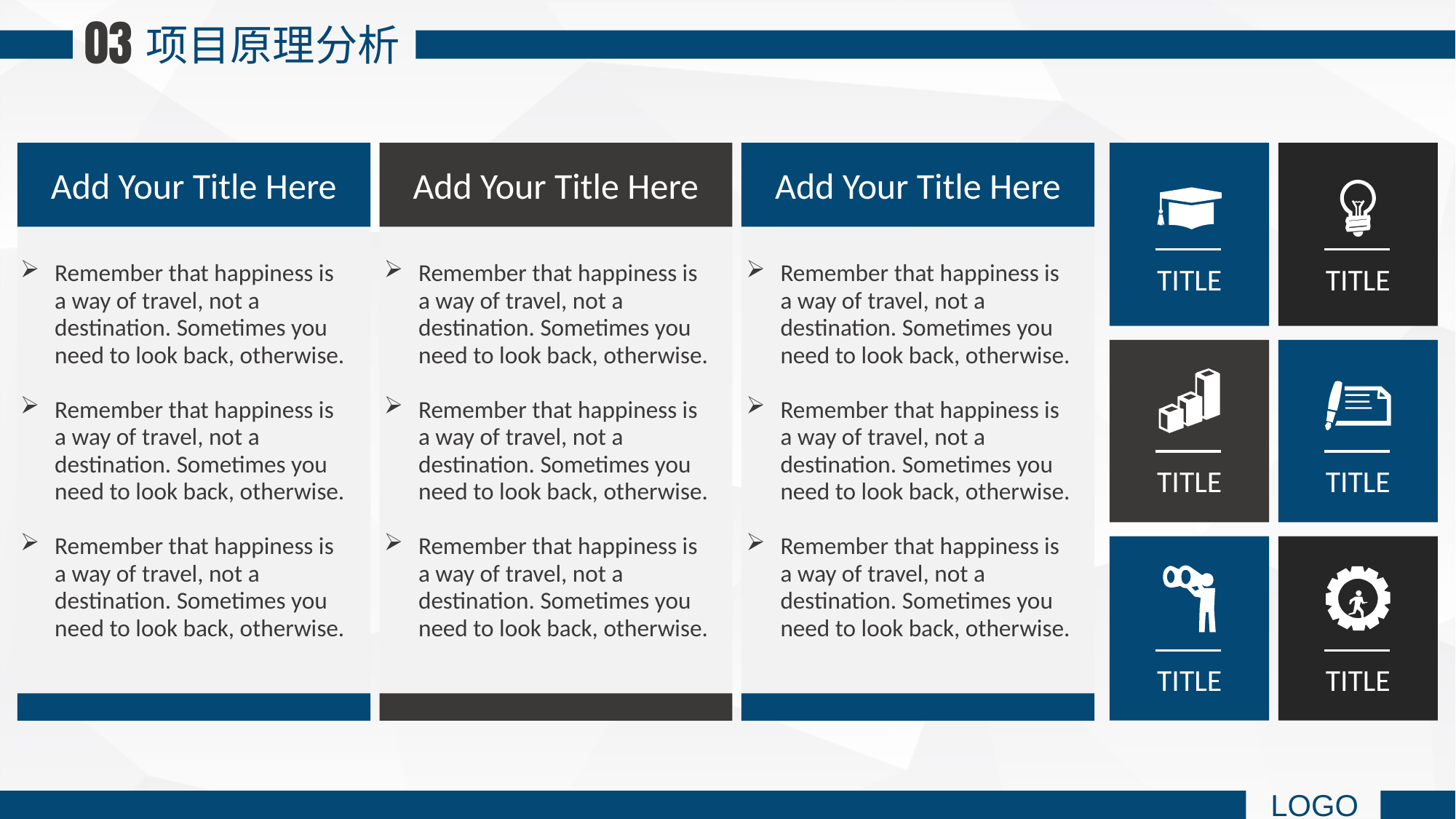

03
项目原理分析

Add Your Title Here

Add Your Title Here

Add Your Title Here

TITLE

TITLE
Remember that happiness is a way of travel, not a destination. Sometimes you need to look back, otherwise.

Remember that happiness is a way of travel, not a destination. Sometimes you need to look back, otherwise.

Remember that happiness is a way of travel, not a destination. Sometimes you need to look back, otherwise.

Remember that happiness is a way of travel, not a destination. Sometimes you need to look back, otherwise.

Remember that happiness is a way of travel, not a destination. Sometimes you need to look back, otherwise.

Remember that happiness is a way of travel, not a destination. Sometimes you need to look back, otherwise.

Remember that happiness is a way of travel, not a destination. Sometimes you need to look back, otherwise.

Remember that happiness is a way of travel, not a destination. Sometimes you need to look back, otherwise.

Remember that happiness is a way of travel, not a destination. Sometimes you need to look back, otherwise.

TITLE

TITLE

TITLE

TITLE
LOGO